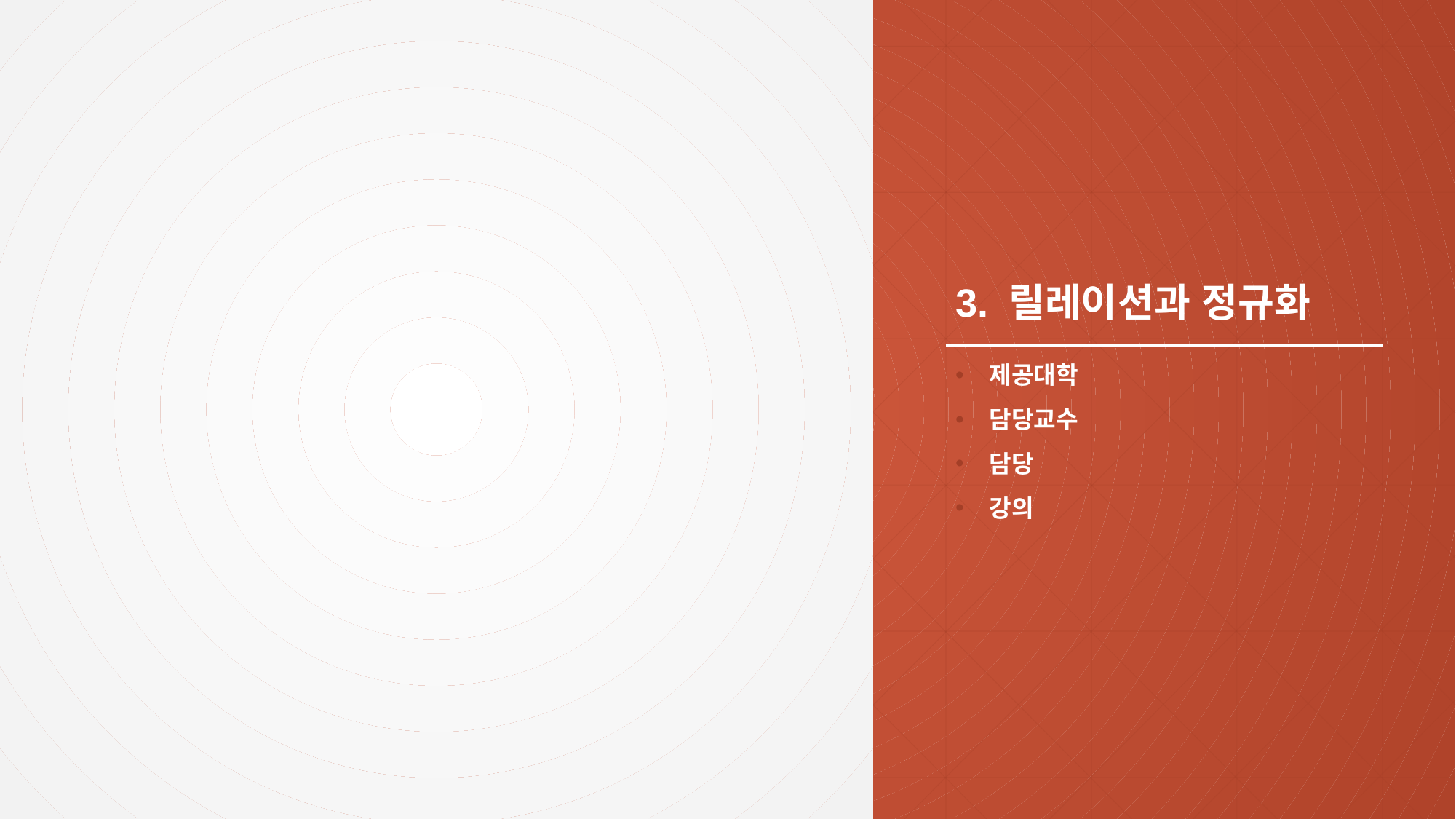

# 3. 릴레이션과 정규화
제공대학
담당교수
담당
강의